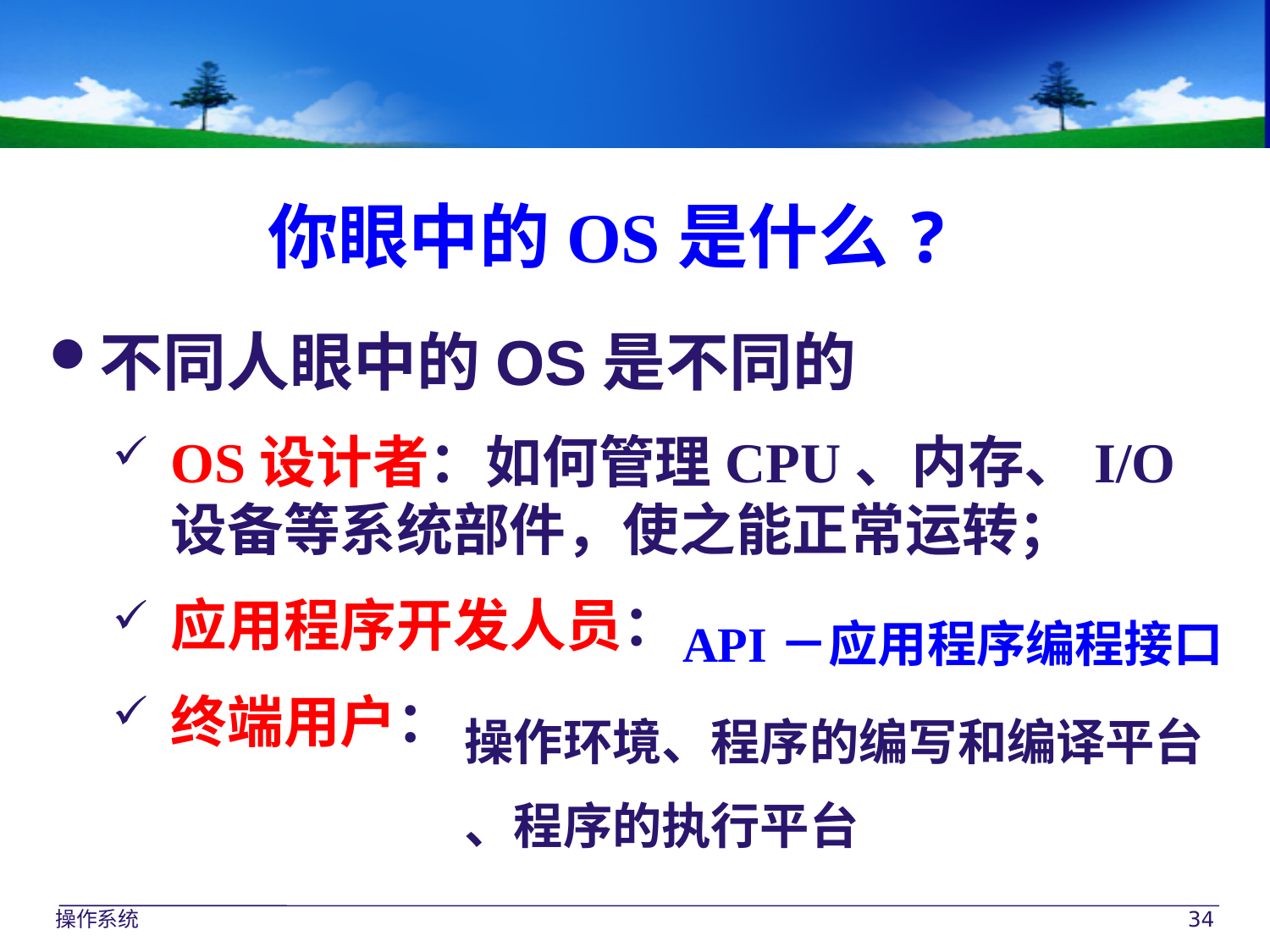

你眼中的OS是什么?
不同人眼中的OS是不同的
OS设计者：如何管理CPU、内存、I/O设备等系统部件，使之能正常运转；
应用程序开发人员：
终端用户：
API－应用程序编程接口
操作环境、程序的编写和编译平台
、程序的执行平台
操作系统
34